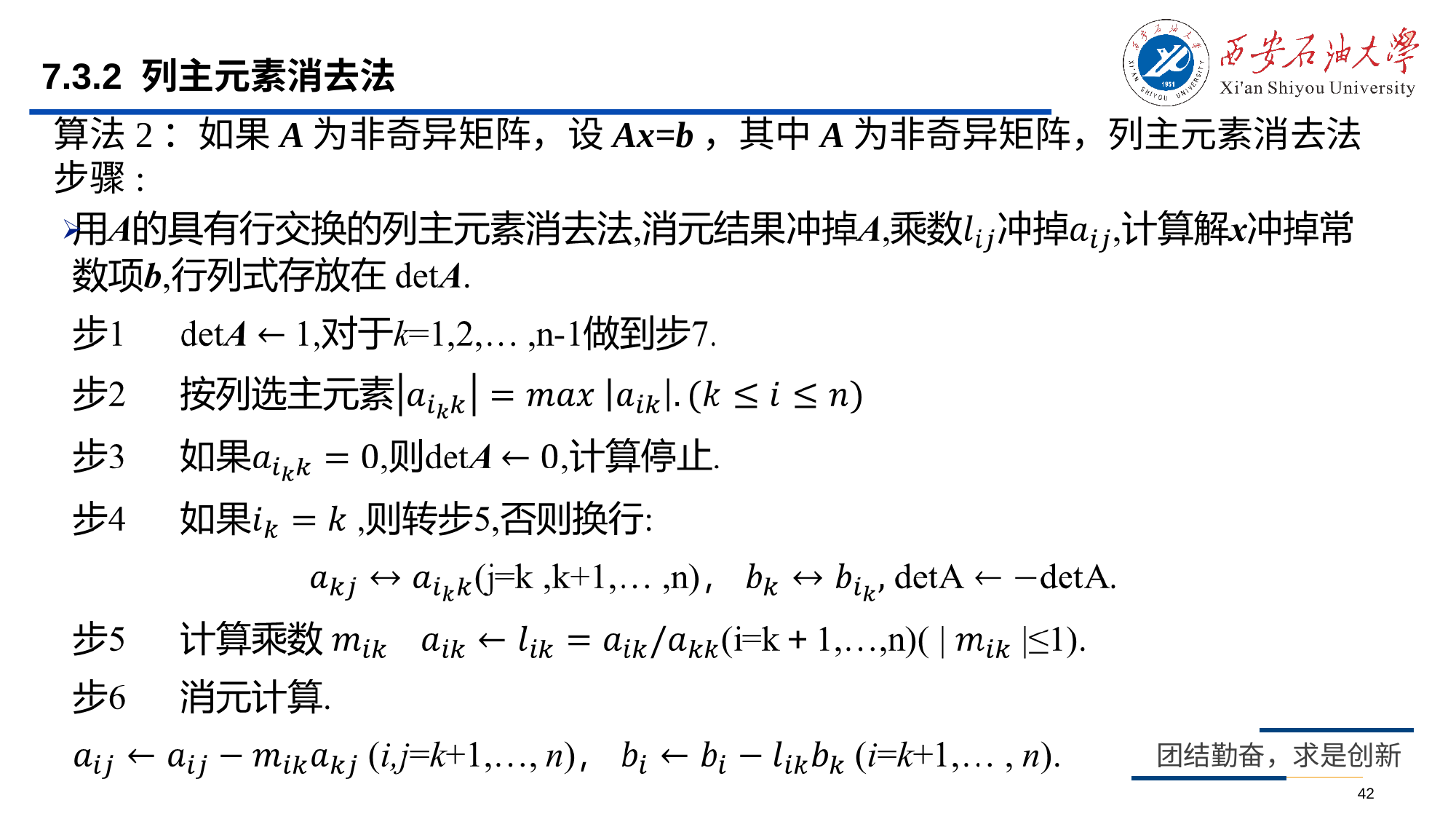

# 7.3.2 列主元素消去法
算法2：如果A为非奇异矩阵，设Ax=b，其中A为非奇异矩阵，列主元素消去法步骤: